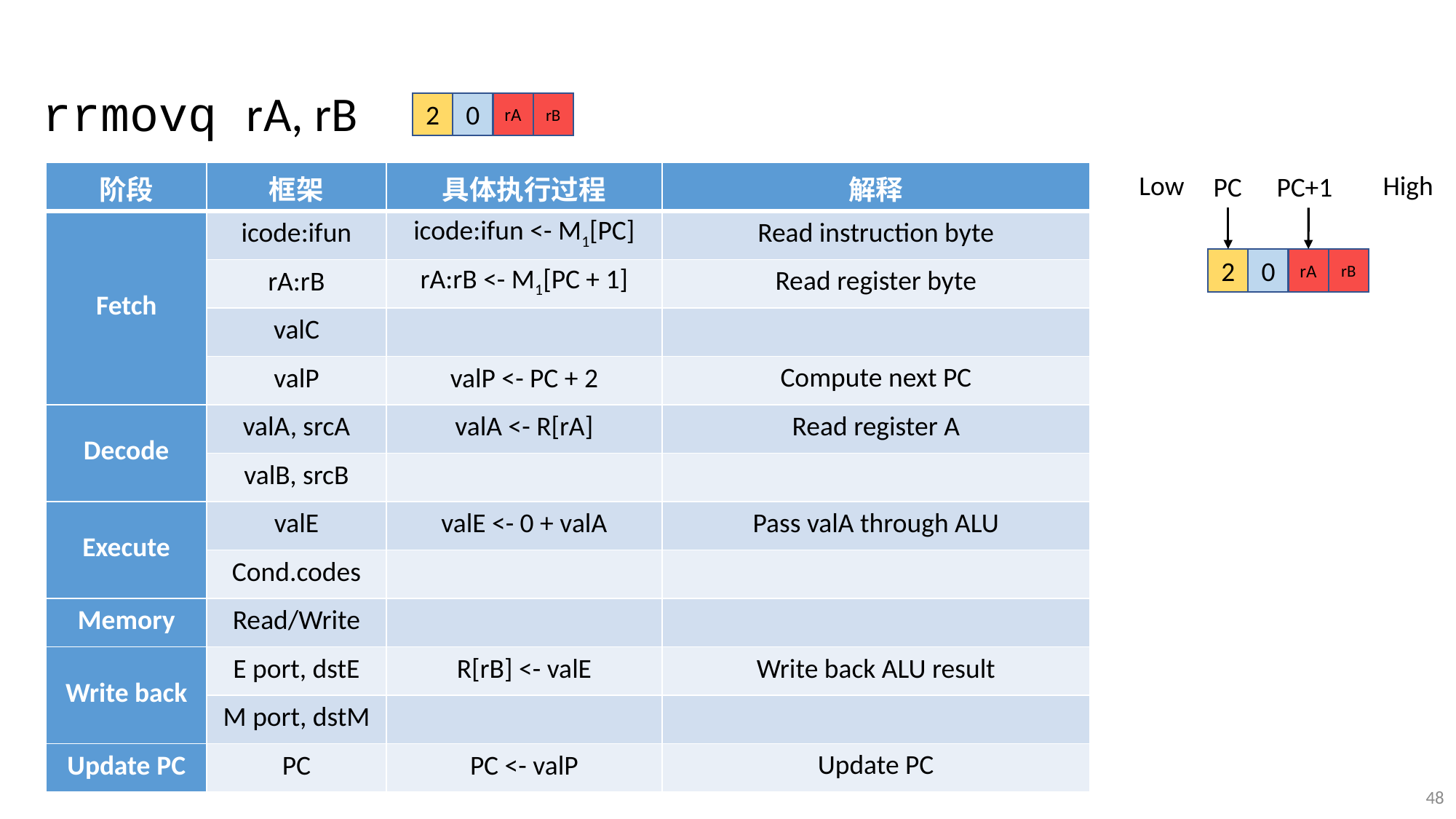

rrmovq rA, rB
rA
rB
2
0
Low
High
| 阶段 | 框架 | 具体执行过程 | 解释 |
| --- | --- | --- | --- |
| Fetch | icode:ifun | icode:ifun <- M1[PC] | ﻿Read instruction byte |
|  | rA:rB | rA:rB <- M1[PC + 1] | ﻿Read register byte |
|  | valC |  |  |
|  | valP | valP <- PC + 2 | ﻿Compute next PC |
| Decode | valA, srcA | valA <- R[rA] | Read register A |
|  | valB, srcB |  |  |
| Execute | valE | valE <- 0 + valA | ﻿Pass valA through ALU |
|  | Cond.codes |  |  |
| Memory | Read/Write |  |  |
| Write back | E port, dstE | R[rB] <- valE | Write back ALU result |
|  | M port, dstM |  |  |
| Update PC | PC | PC <- valP | ﻿Update PC |
PC
PC+1
rA
rB
2
0
48